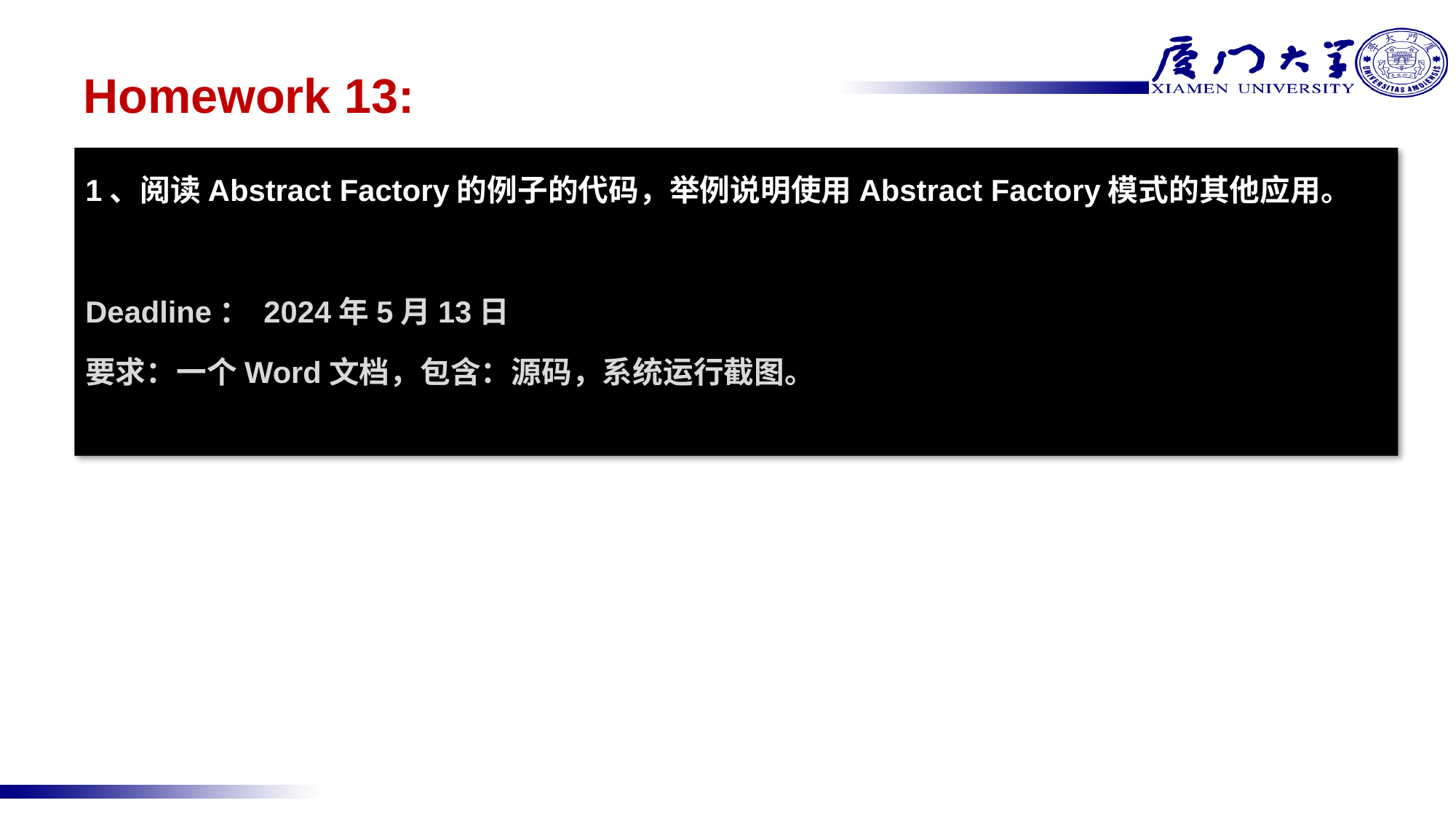

# Homework 13:
1、阅读Abstract Factory的例子的代码，举例说明使用Abstract Factory模式的其他应用。

Deadline： 2024年5月13日
要求：一个Word文档，包含：源码，系统运行截图。